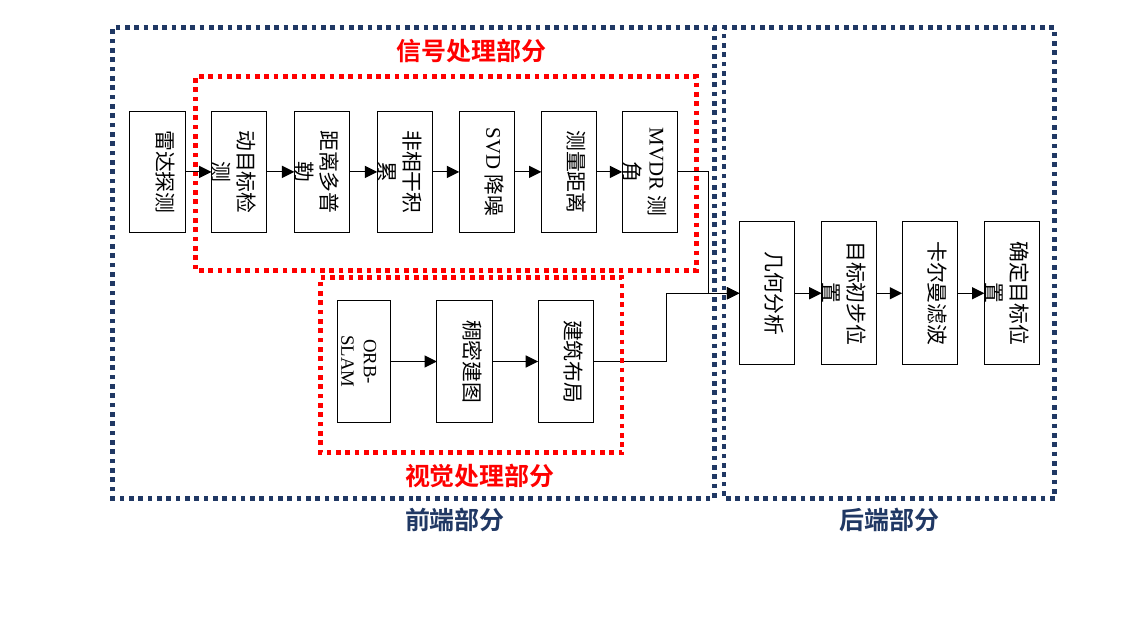

信号处理部分

雷达探测
动目标检测
距离多普勒
非相干积累
SVD降噪
测量距离
MVDR测角
几何分析
目标初步位置
卡尔曼滤波
确定目标位置

ORB-SLAM
稠密建图
建筑布局
视觉处理部分
前端部分
后端部分